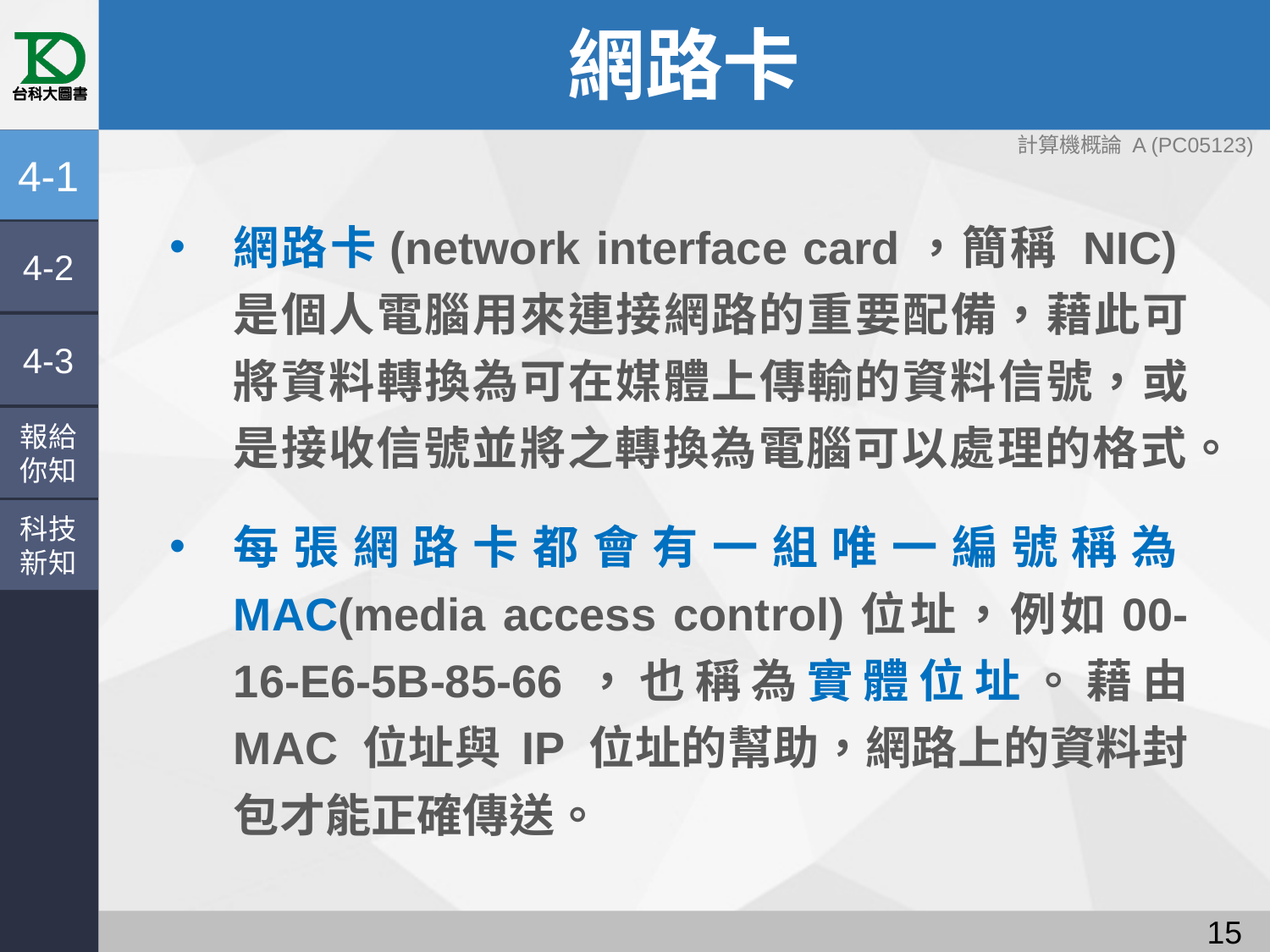

# 網路卡
4-1
網路卡(network interface card，簡稱 NIC)是個人電腦用來連接網路的重要配備，藉此可將資料轉換為可在媒體上傳輸的資料信號，或是接收信號並將之轉換為電腦可以處理的格式。
每張網路卡都會有一組唯一編號稱為MAC(media access control)位址，例如00-16-E6-5B-85-66，也稱為實體位址。藉由 MAC 位址與 IP 位址的幫助，網路上的資料封包才能正確傳送。
4-2
4-3
報給
你知
科技
新知
15